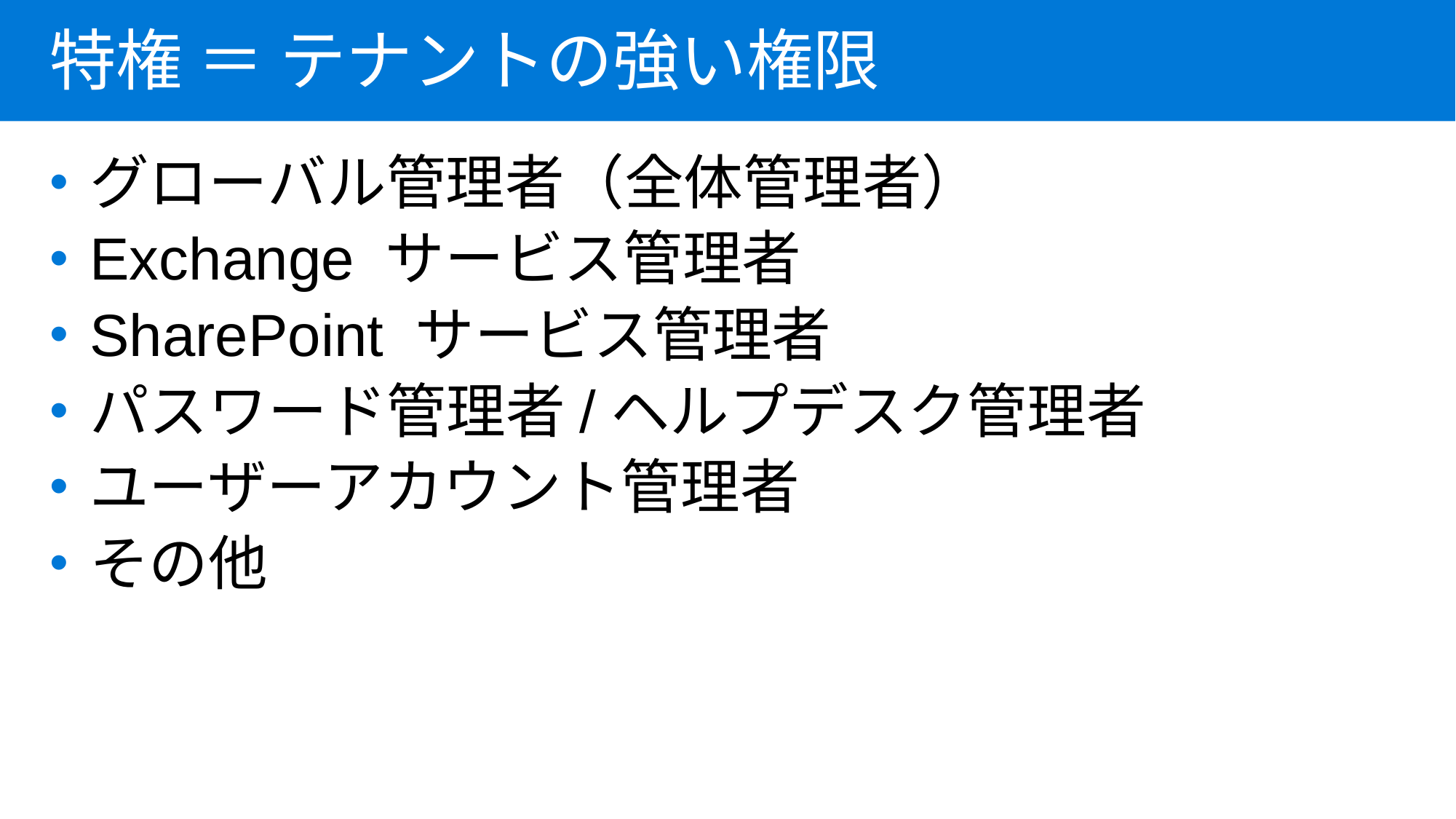

特権 ＝ テナントの強い権限
グローバル管理者（全体管理者）
Exchange サービス管理者
SharePoint サービス管理者
パスワード管理者/ヘルプデスク管理者
ユーザーアカウント管理者
その他